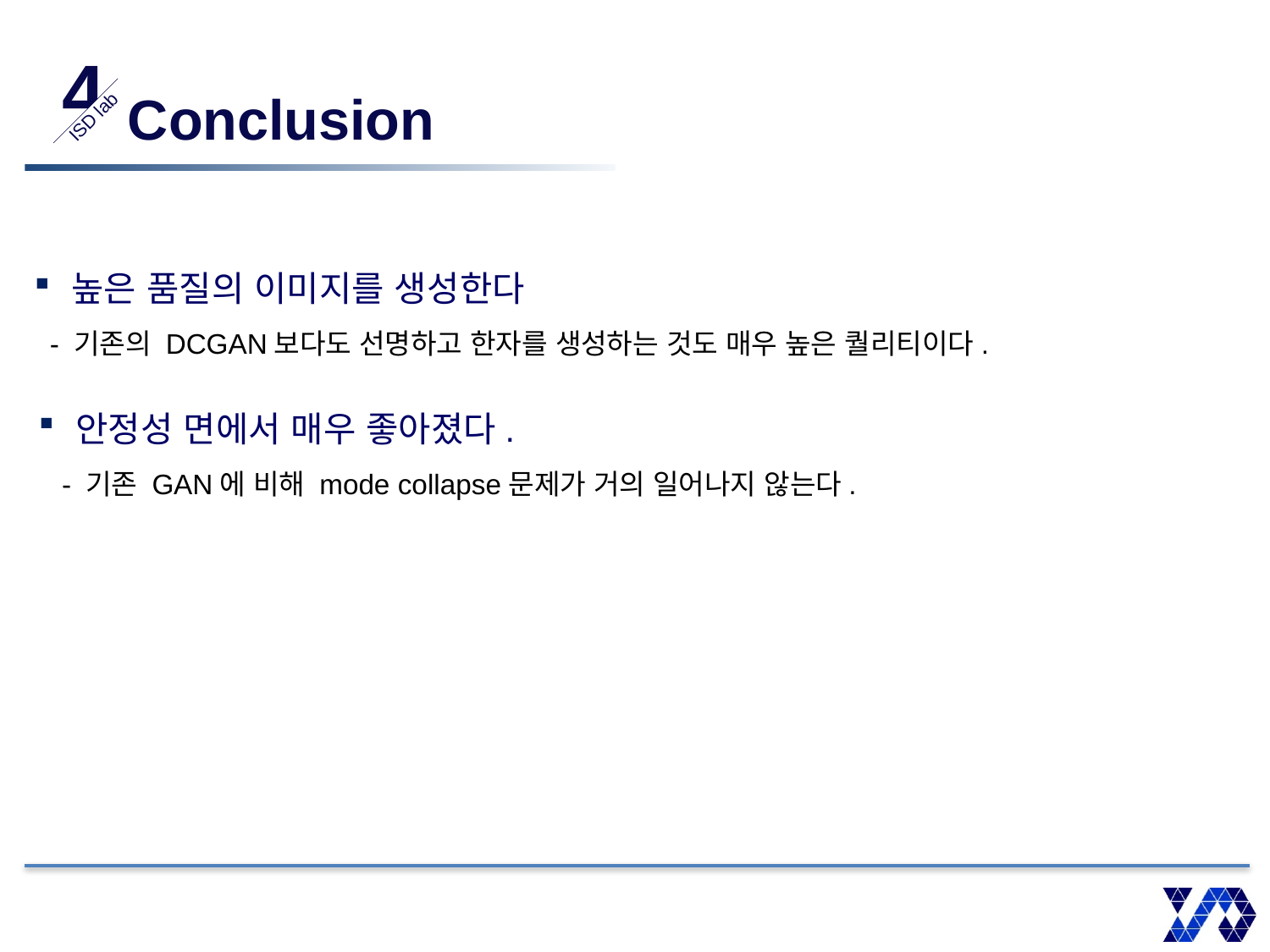

4

ISD lab
# Conclusion
높은 품질의 이미지를 생성한다
  - 기존의 DCGAN보다도 선명하고 한자를 생성하는 것도 매우 높은 퀄리티이다.
안정성 면에서 매우 좋아졌다.
   - 기존 GAN에 비해 mode collapse문제가 거의 일어나지 않는다.